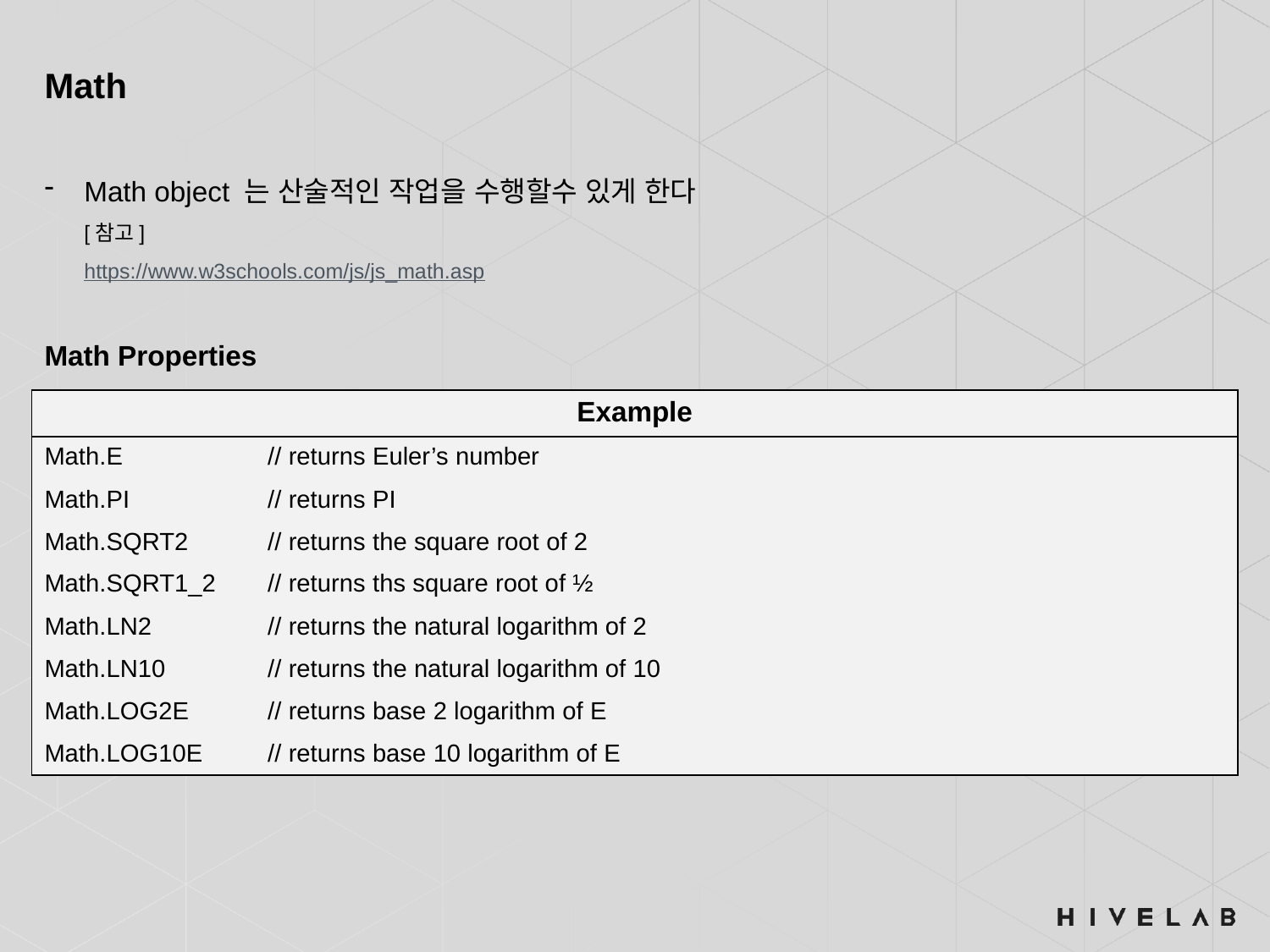

Math

Math object 는 산술적인 작업을 수행할수 있게 한다
[참고]
https://www.w3schools.com/js/js_math.asp

Math Properties
| Example |  |
| --- | --- |
| Math.E | // returns Euler’s number |
| Math.PI | // returns PI |
| Math.SQRT2 | // returns the square root of 2 |
| Math.SQRT1\_2 | // returns ths square root of ½ |
| Math.LN2 | // returns the natural logarithm of 2 |
| Math.LN10 | // returns the natural logarithm of 10 |
| Math.LOG2E | // returns base 2 logarithm of E |
| Math.LOG10E | // returns base 10 logarithm of E |